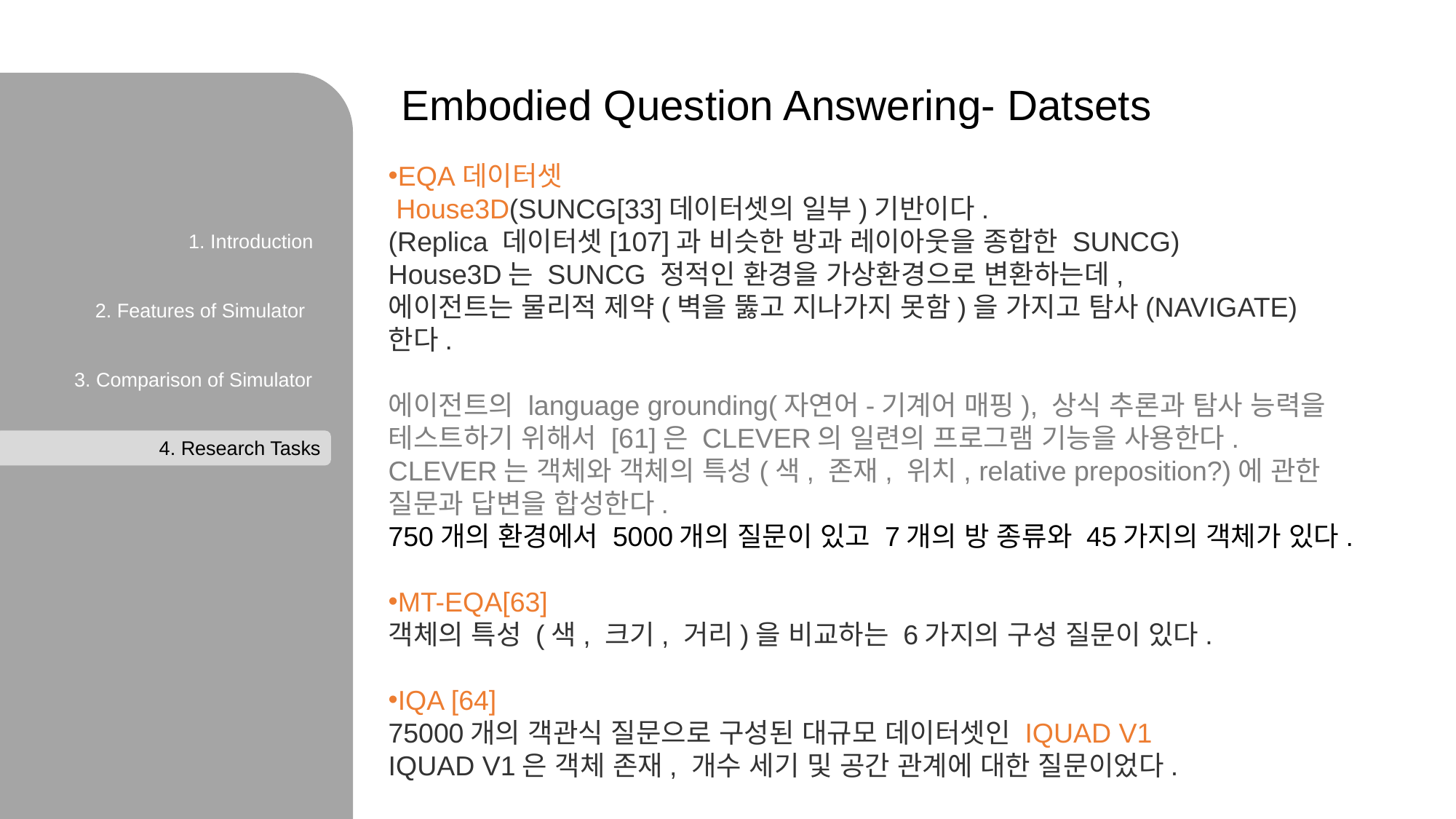

Embodied Question Answering- Datsets
EQA데이터셋
 House3D(SUNCG[33]데이터셋의 일부)기반이다.
(Replica 데이터셋[107]과 비슷한 방과 레이아웃을 종합한 SUNCG)
House3D는 SUNCG 정적인 환경을 가상환경으로 변환하는데,
에이전트는 물리적 제약(벽을 뚫고 지나가지 못함)을 가지고 탐사(NAVIGATE)한다.

에이전트의 language grounding(자연어-기계어 매핑), 상식 추론과 탐사 능력을 테스트하기 위해서 [61]은 CLEVER의 일련의 프로그램 기능을 사용한다. CLEVER는 객체와 객체의 특성(색, 존재, 위치, relative preposition?)에 관한 질문과 답변을 합성한다.
750개의 환경에서 5000개의 질문이 있고 7개의 방 종류와 45가지의 객체가 있다.

MT-EQA[63]
객체의 특성 (색, 크기, 거리)을 비교하는 6가지의 구성 질문이 있다.

IQA [64]
75000개의 객관식 질문으로 구성된 대규모 데이터셋인 IQUAD V1
IQUAD V1은 객체 존재, 개수 세기 및 공간 관계에 대한 질문이었다.
1. Introduction
2. Features of Simulator
3. Comparison of Simulator

4. Research Tasks